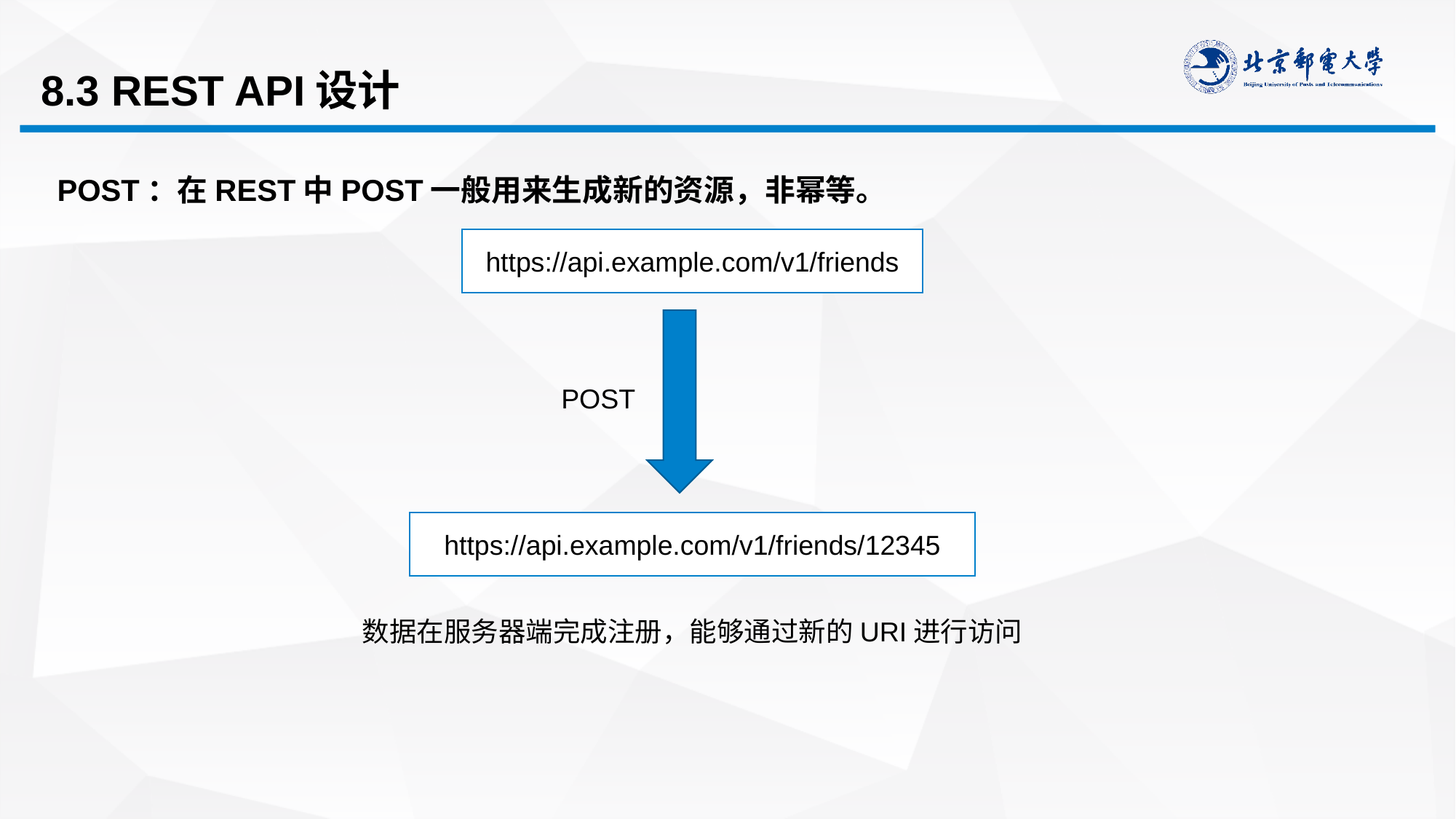

# 8.3 REST API设计

POST：在REST中POST一般用来生成新的资源，非幂等。
https://api.example.com/v1/friends

POST
https://api.example.com/v1/friends/12345
数据在服务器端完成注册，能够通过新的URI进行访问